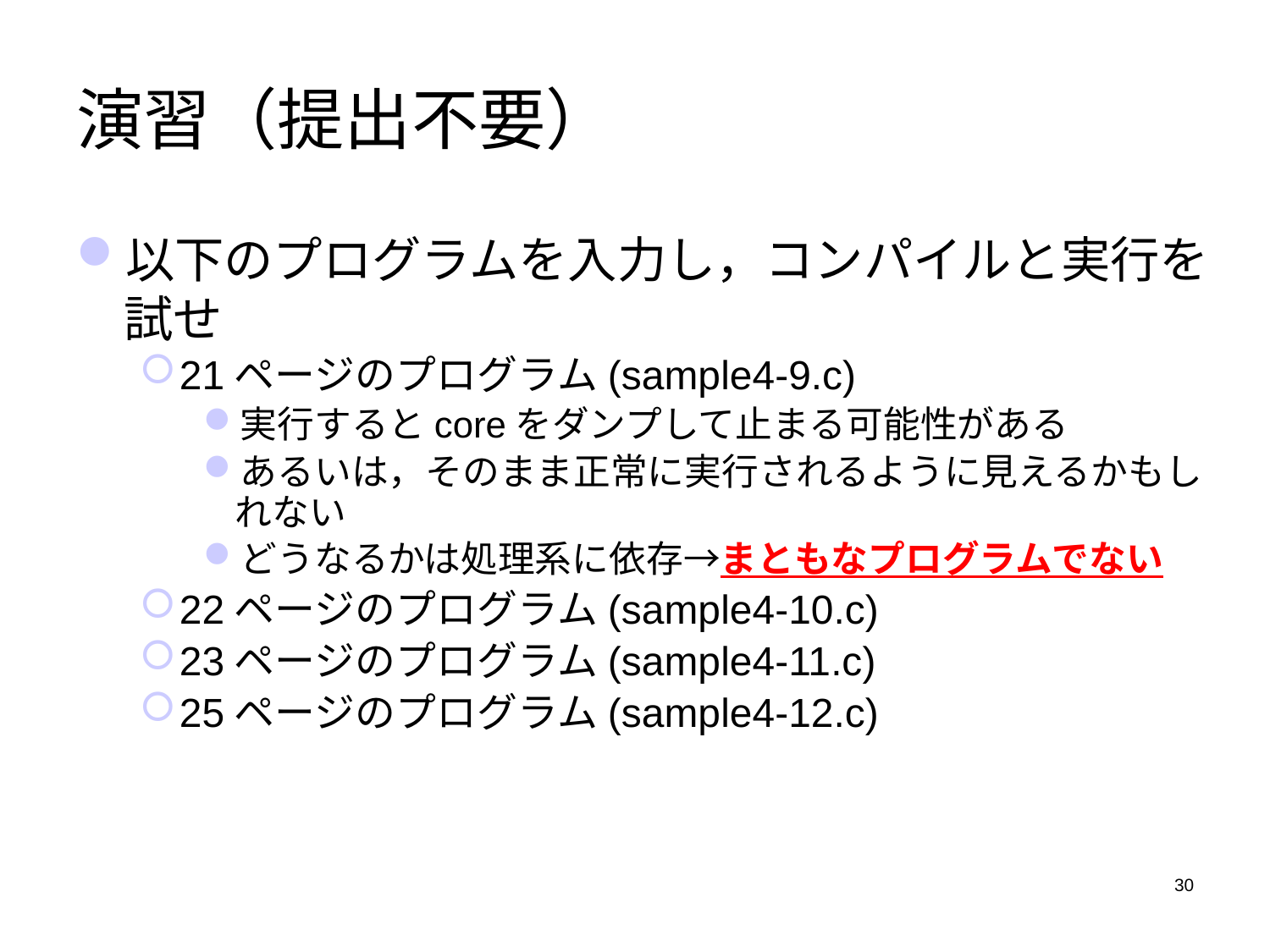

# 演習（提出不要）
以下のプログラムを入力し，コンパイルと実行を試せ
21ページのプログラム(sample4-9.c)
実行するとcoreをダンプして止まる可能性がある
あるいは，そのまま正常に実行されるように見えるかもしれない
どうなるかは処理系に依存→まともなプログラムでない
22ページのプログラム(sample4-10.c)
23ページのプログラム(sample4-11.c)
25ページのプログラム(sample4-12.c)

30